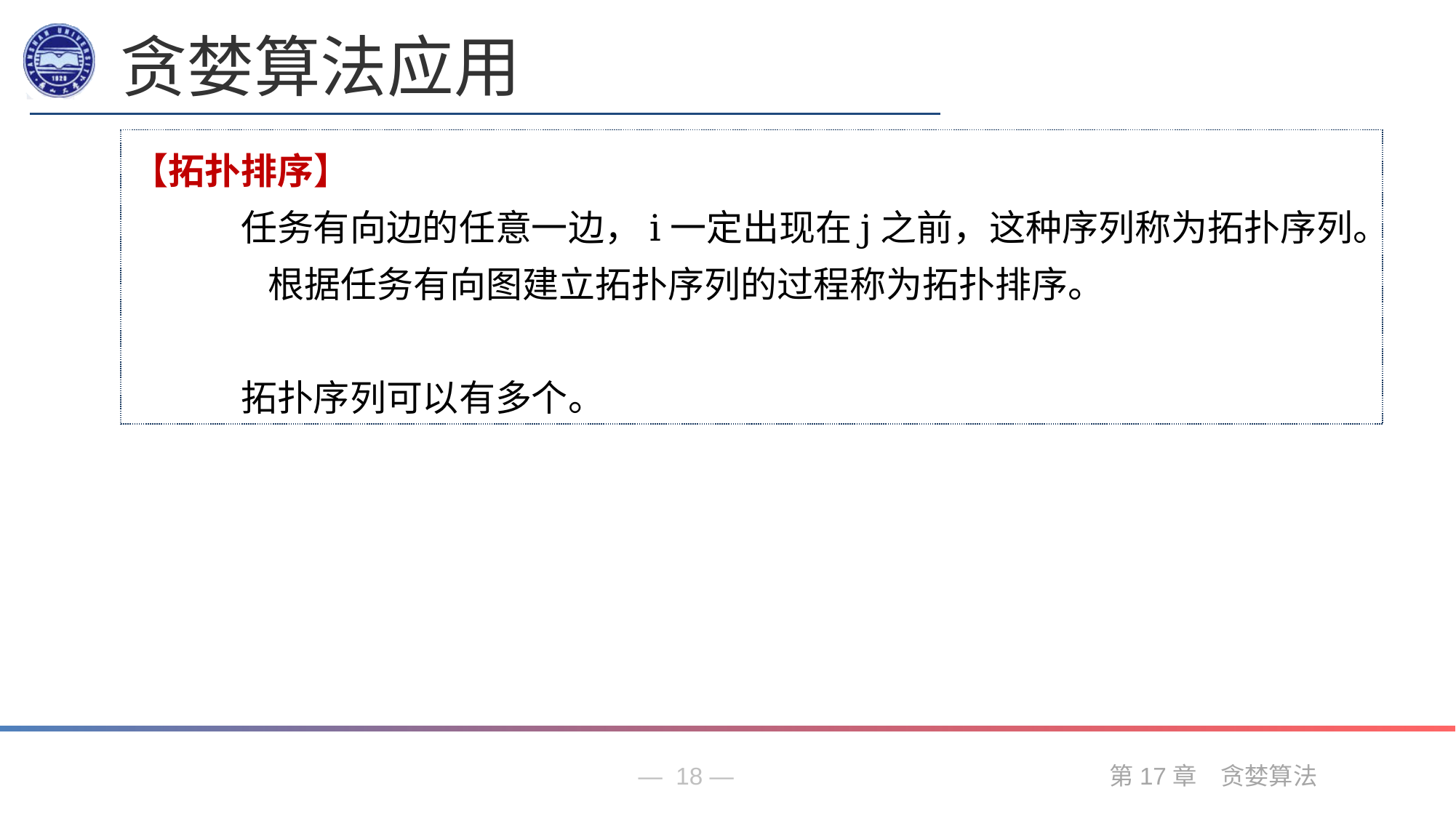

贪婪算法应用
【拓扑排序】
任务有向边的任意一边，i一定出现在j之前，这种序列称为拓扑序列。根据任务有向图建立拓扑序列的过程称为拓扑排序。

拓扑序列可以有多个。